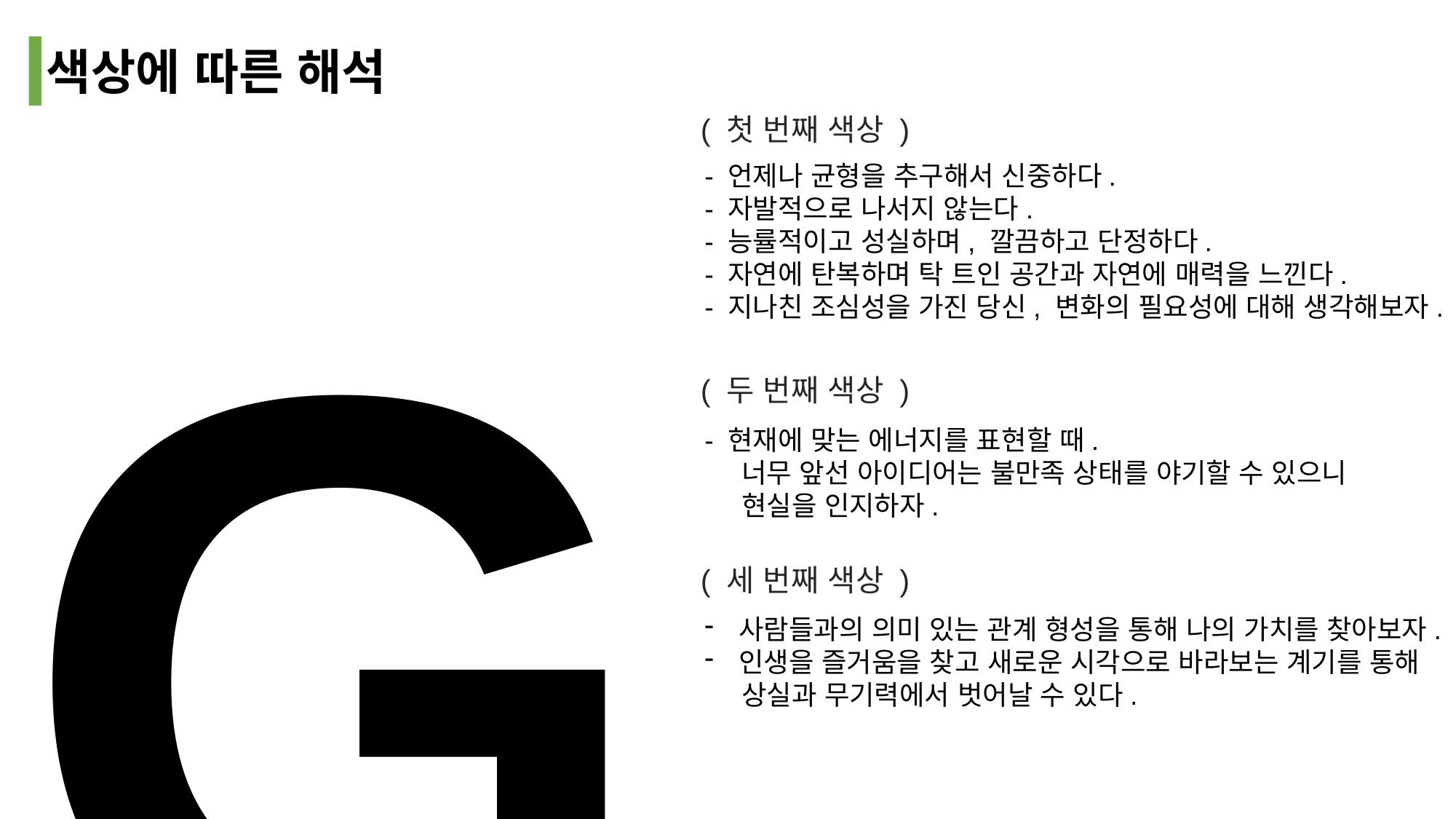

색상에 따른 해석

( 첫 번째 색상 )

G
- 언제나 균형을 추구해서 신중하다.
- 자발적으로 나서지 않는다.
- 능률적이고 성실하며, 깔끔하고 단정하다.
- 자연에 탄복하며 탁 트인 공간과 자연에 매력을 느낀다.
- 지나친 조심성을 가진 당신, 변화의 필요성에 대해 생각해보자.

( 두 번째 색상 )

- 현재에 맞는 에너지를 표현할 때.
    너무 앞선 아이디어는 불만족 상태를 야기할 수 있으니
    현실을 인지하자.

( 세 번째 색상 )

사람들과의 의미 있는 관계 형성을 통해 나의 가치를 찾아보자.
인생을 즐거움을 찾고 새로운 시각으로 바라보는 계기를 통해
    상실과 무기력에서 벗어날 수 있다.